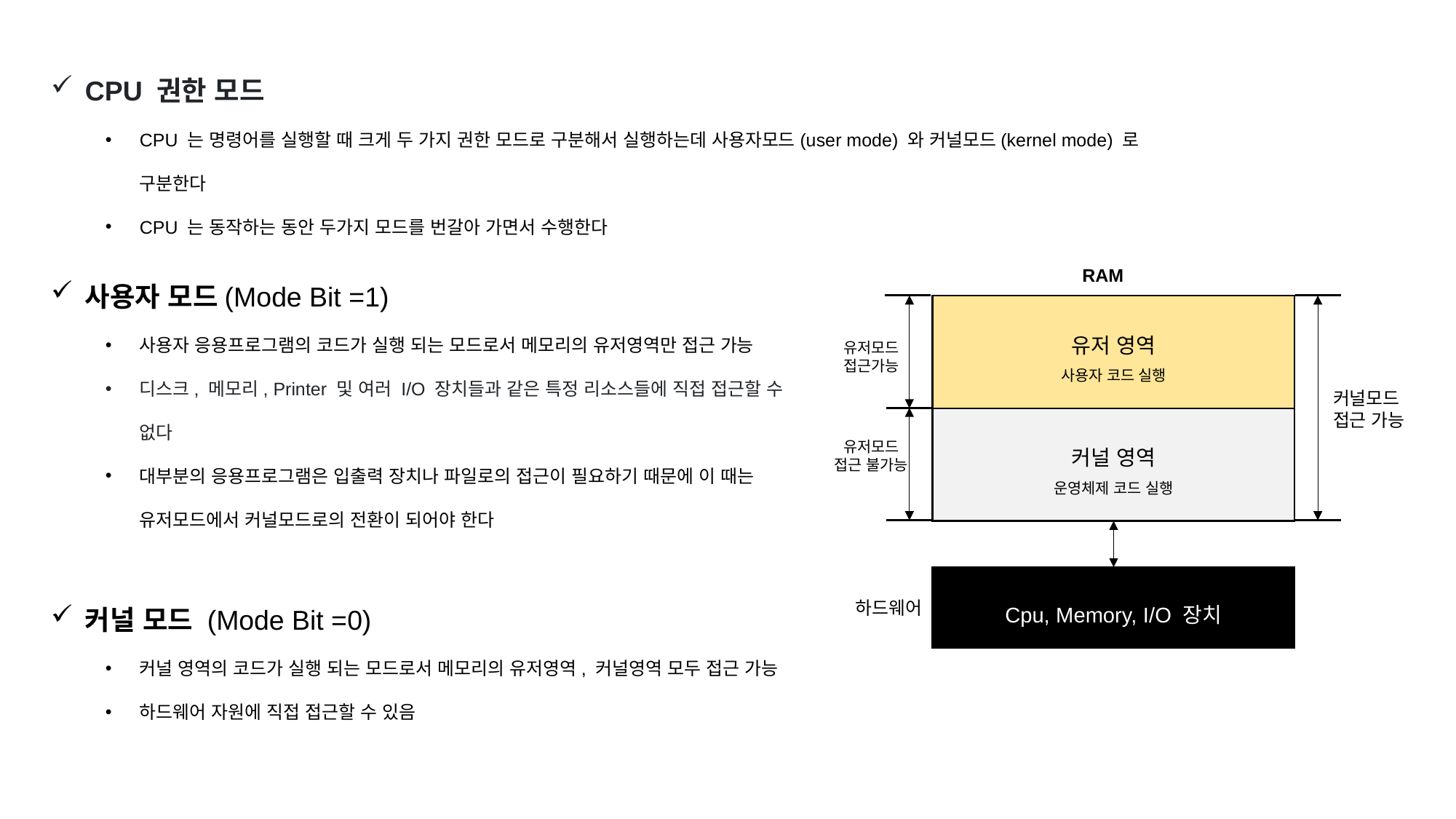

CPU 권한 모드
CPU 는 명령어를 실행할 때 크게 두 가지 권한 모드로 구분해서 실행하는데 사용자모드(user mode) 와 커널모드(kernel mode) 로 구분한다
CPU 는 동작하는 동안 두가지 모드를 번갈아 가면서 수행한다
사용자 모드(Mode Bit =1)
사용자 응용프로그램의 코드가 실행 되는 모드로서 메모리의 유저영역만 접근 가능
디스크, 메모리, Printer 및 여러 I/O 장치들과 같은 특정 리소스들에 직접 접근할 수 없다
대부분의 응용프로그램은 입출력 장치나 파일로의 접근이 필요하기 때문에 이 때는 유저모드에서 커널모드로의 전환이 되어야 한다

커널 모드 (Mode Bit =0)
커널 영역의 코드가 실행 되는 모드로서 메모리의 유저영역, 커널영역 모두 접근 가능
하드웨어 자원에 직접 접근할 수 있음
RAM
유저 영역
사용자 코드 실행
유저모드
접근가능
커널모드
접근 가능
커널 영역
운영체제 코드 실행
유저모드
접근 불가능
Cpu, Memory, I/O 장치
하드웨어